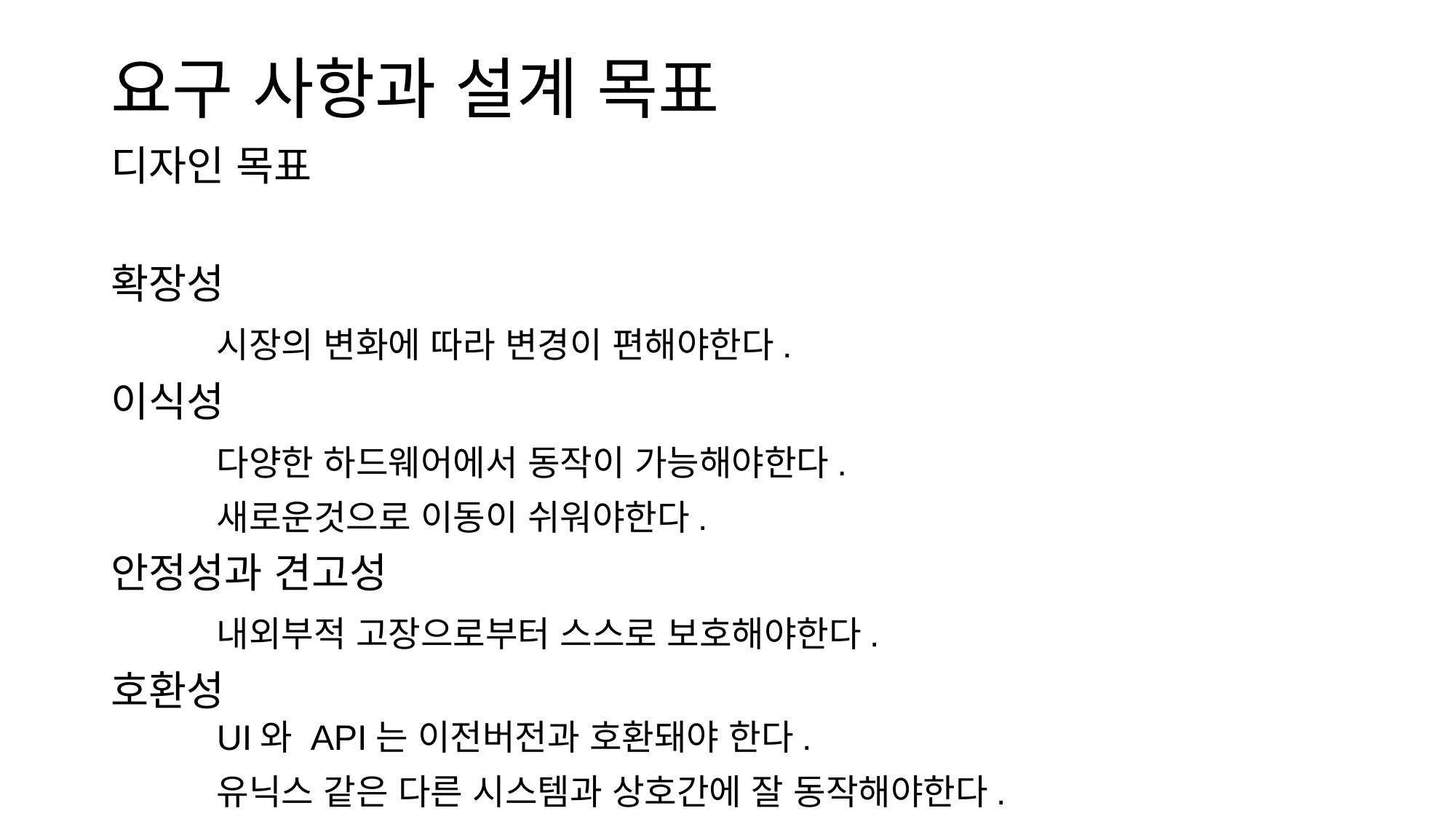

# 요구 사항과 설계 목표
디자인 목표

확장성
	시장의 변화에 따라 변경이 편해야한다.
이식성
	다양한 하드웨어에서 동작이 가능해야한다.
	새로운것으로 이동이 쉬워야한다.
안정성과 견고성
	내외부적 고장으로부터 스스로 보호해야한다.
호환성
	UI와 API는 이전버전과 호환돼야 한다.
	유닉스 같은 다른 시스템과 상호간에 잘 동작해야한다.